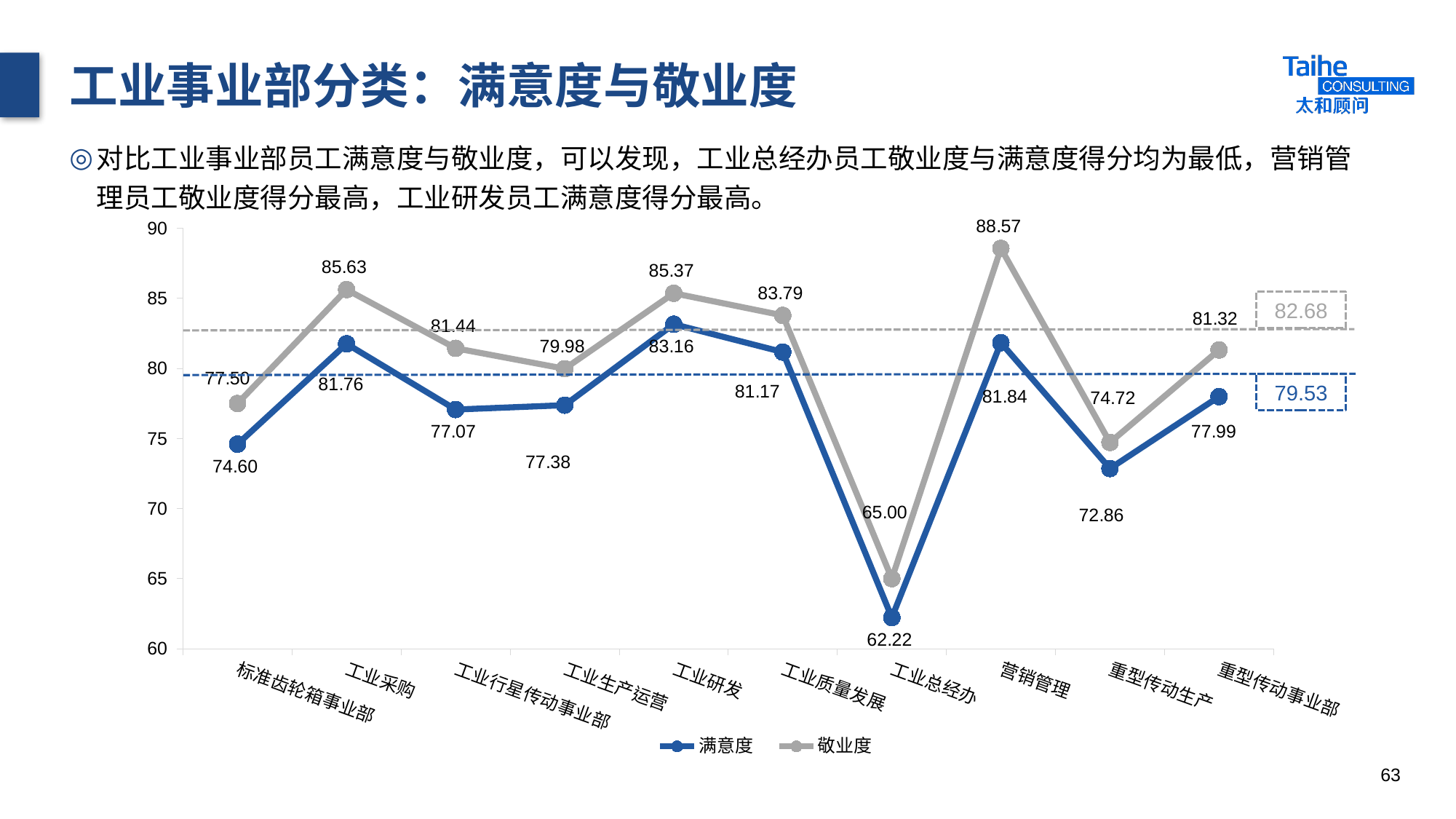

# 工业事业部分类：满意度与敬业度
对比工业事业部员工满意度与敬业度，可以发现，工业总经办员工敬业度与满意度得分均为最低，营销管理员工敬业度得分最高，工业研发员工满意度得分最高。

### Chart

| Category | 满意度 | 敬业度 |
|---|---|---|
| 标准齿轮箱事业部 | 74.6 | 77.5 |
| 工业采购 | 81.76 | 85.63 |
| 工业行星传动事业部 | 77.07 | 81.44 |
| 工业生产运营 | 77.38 | 79.98 |
| 工业研发 | 83.16 | 85.37 |
| 工业质量发展 | 81.17 | 83.79 |
| 工业总经办 | 62.22 | 65.0 |
| 营销管理 | 81.84 | 88.57 |
| 重型传动生产 | 72.86 | 74.72 |
| 重型传动事业部 | 77.99 | 81.32 |
82.68
79.53
63